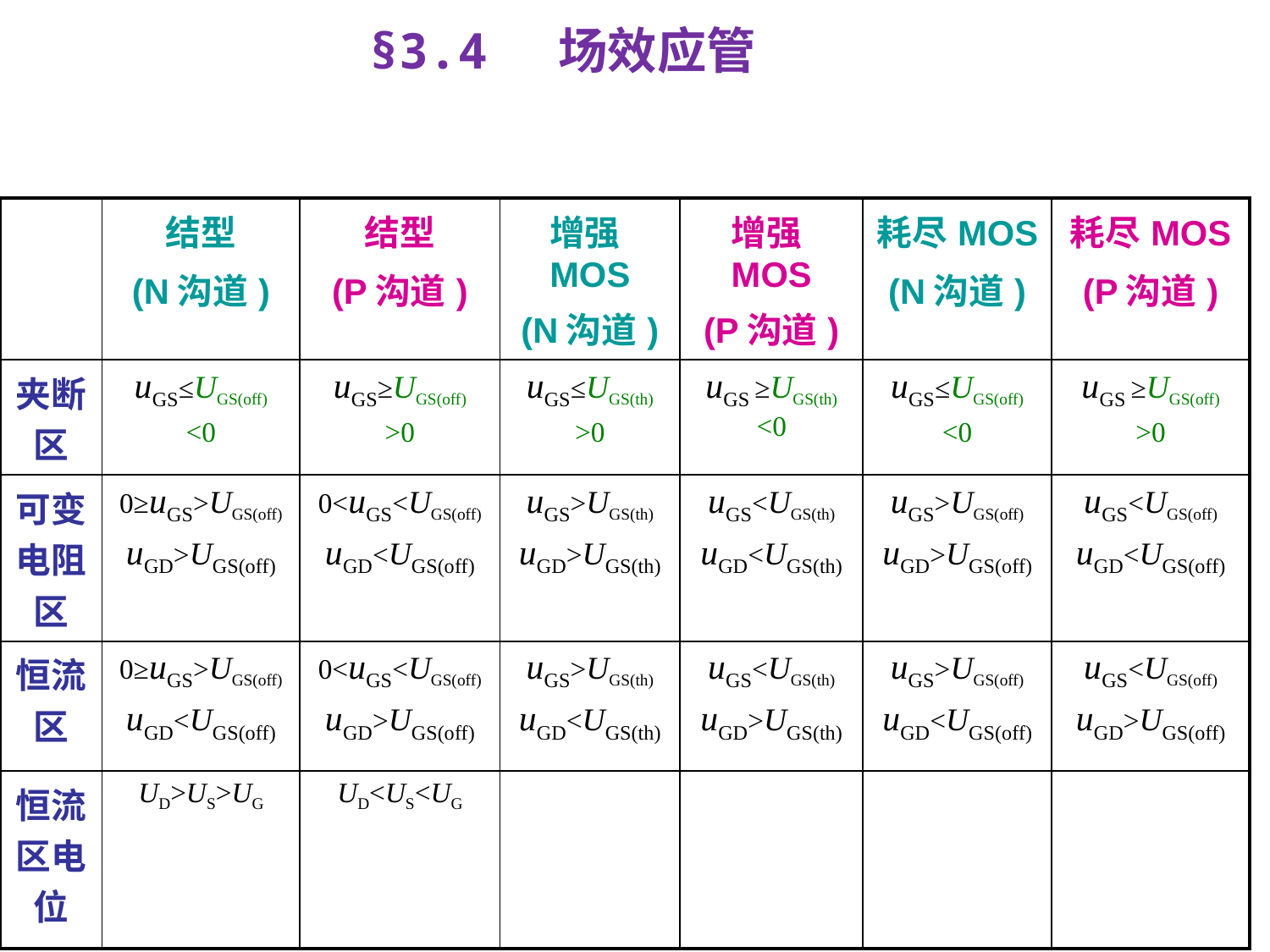

§3.4  场效应管
|  | 结型 (N沟道) | 结型 (P沟道) | 增强MOS (N沟道) | 增强MOS (P沟道) | 耗尽MOS (N沟道) | 耗尽MOS (P沟道) |
| --- | --- | --- | --- | --- | --- | --- |
| 夹断区 | uGS≤UGS(off) <0 | uGS≥UGS(off) >0 | uGS≤UGS(th) >0 | uGS ≥UGS(th) <0 | uGS≤UGS(off) <0 | uGS ≥UGS(off) >0 |
| 可变电阻区 | 0≥uGS>UGS(off) uGD>UGS(off) | 0<uGS<UGS(off) uGD<UGS(off) | uGS>UGS(th) uGD>UGS(th) | uGS<UGS(th) uGD<UGS(th) | uGS>UGS(off) uGD>UGS(off) | uGS<UGS(off) uGD<UGS(off) |
| 恒流区 | 0≥uGS>UGS(off) uGD<UGS(off) | 0<uGS<UGS(off) uGD>UGS(off) | uGS>UGS(th) uGD<UGS(th) | uGS<UGS(th) uGD>UGS(th) | uGS>UGS(off) uGD<UGS(off) | uGS<UGS(off) uGD>UGS(off) |
| 恒流区电位 | UD>US>UG | UD<US<UG |  |  |  |  |